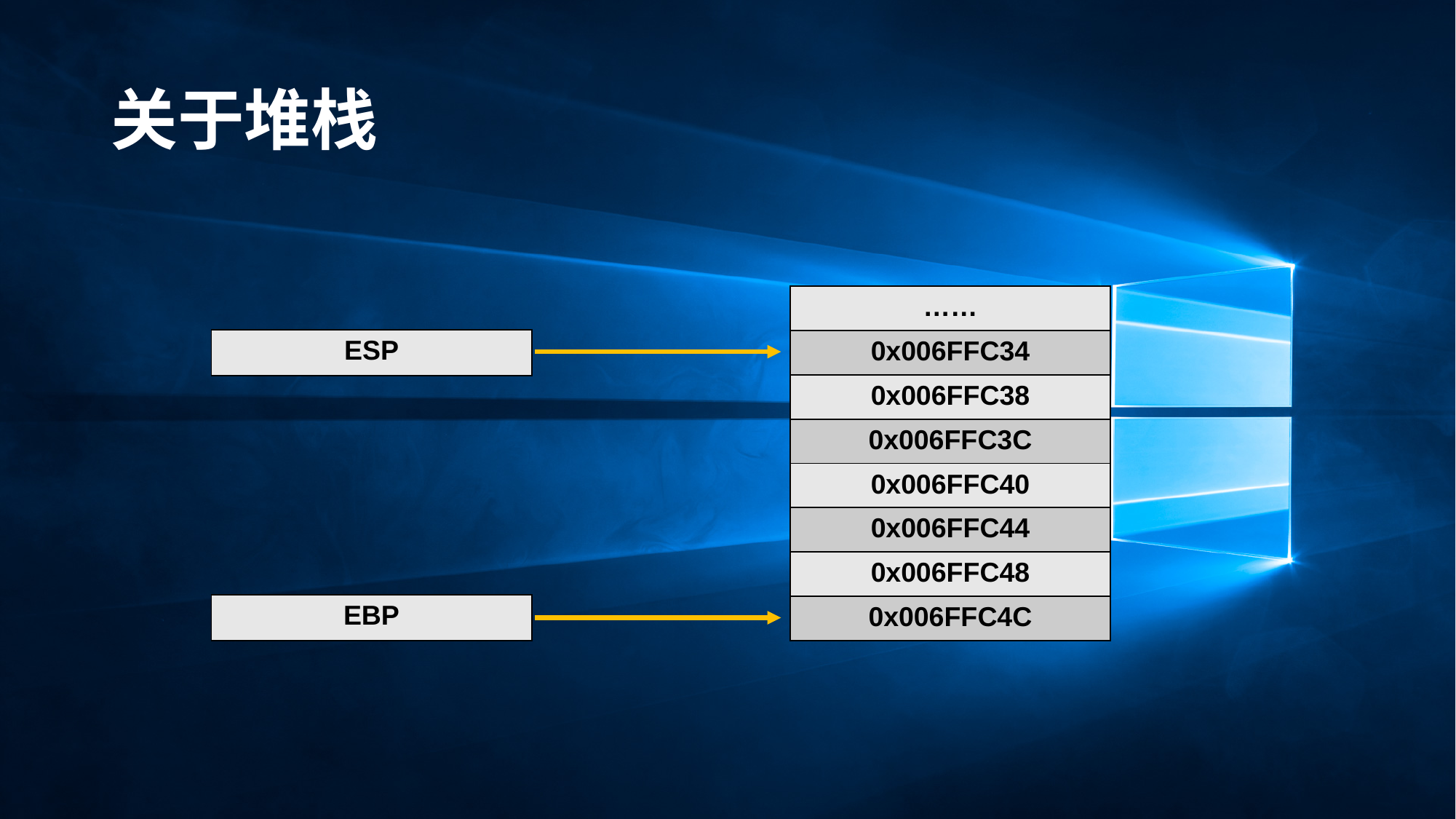

# 关于堆栈
| …… |
| --- |
| 0x006FFC34 |
| 0x006FFC38 |
| 0x006FFC3C |
| 0x006FFC40 |
| 0x006FFC44 |
| 0x006FFC48 |
| 0x006FFC4C |
| ESP |
| --- |
| EBP |
| --- |